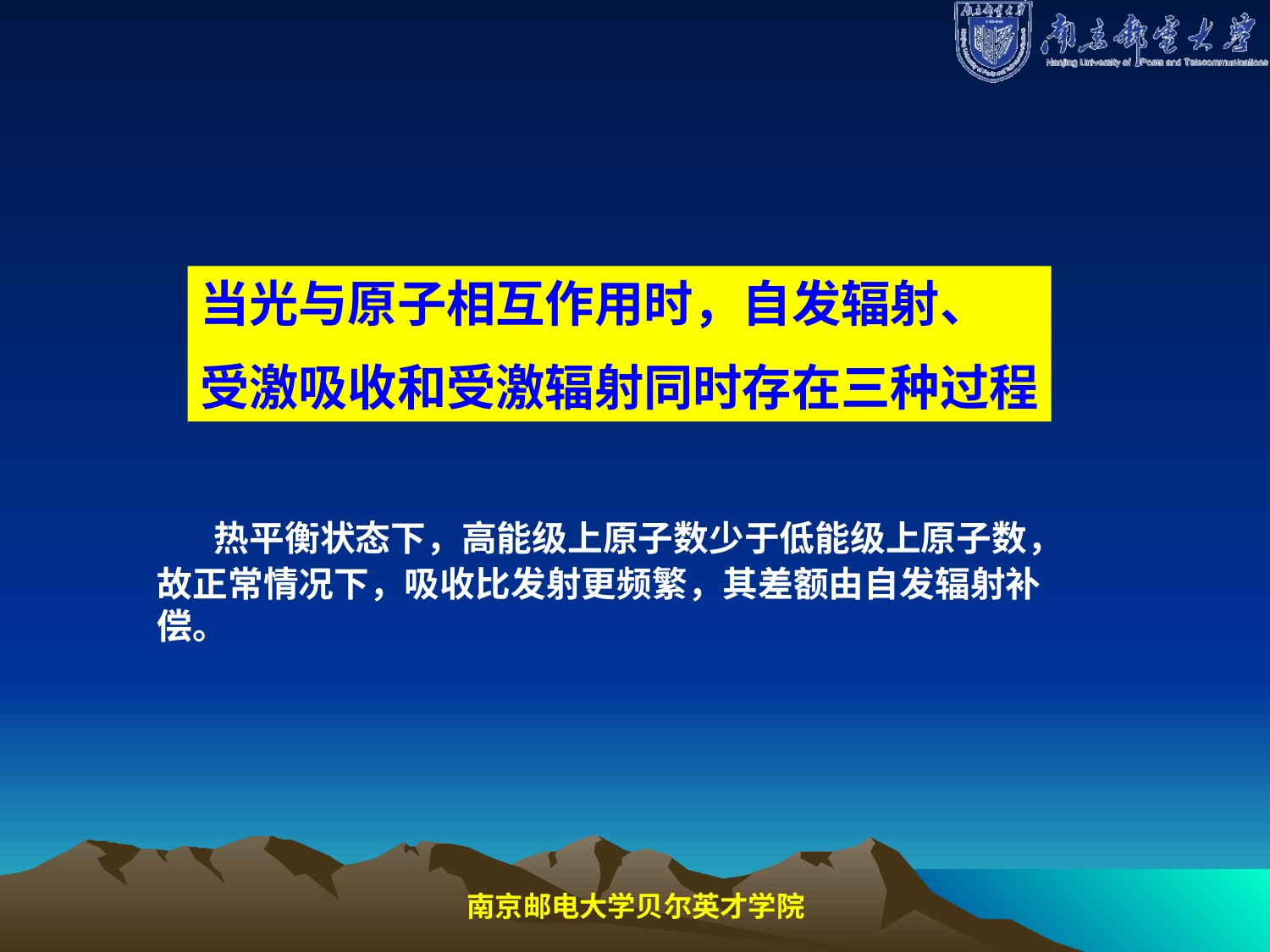

当光与原子相互作用时，自发辐射、
受激吸收和受激辐射同时存在三种过程
    热平衡状态下，高能级上原子数少于低能级上原子数，故正常情况下，吸收比发射更频繁，其差额由自发辐射补偿。
南京邮电大学贝尔英才学院

54